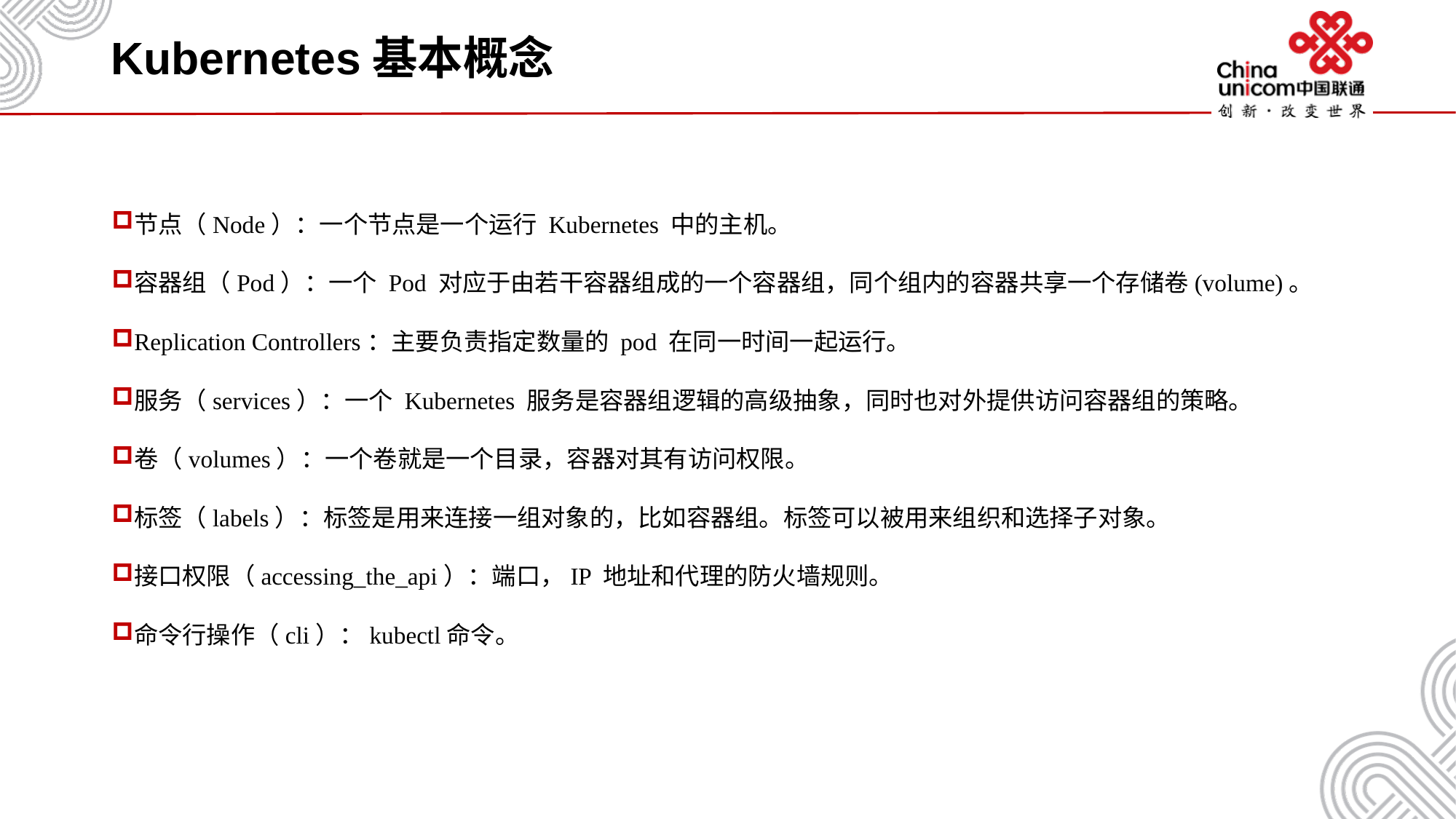

# Kubernetes基本概念
节点（Node）：一个节点是一个运行 Kubernetes 中的主机。
容器组（Pod）：一个 Pod 对应于由若干容器组成的一个容器组，同个组内的容器共享一个存储卷(volume)。
Replication Controllers：主要负责指定数量的 pod 在同一时间一起运行。
服务（services）：一个 Kubernetes 服务是容器组逻辑的高级抽象，同时也对外提供访问容器组的策略。
卷（volumes）：一个卷就是一个目录，容器对其有访问权限。
标签（labels）：标签是用来连接一组对象的，比如容器组。标签可以被用来组织和选择子对象。
接口权限（accessing_the_api）：端口，IP 地址和代理的防火墙规则。
命令行操作（cli）：kubectl命令。